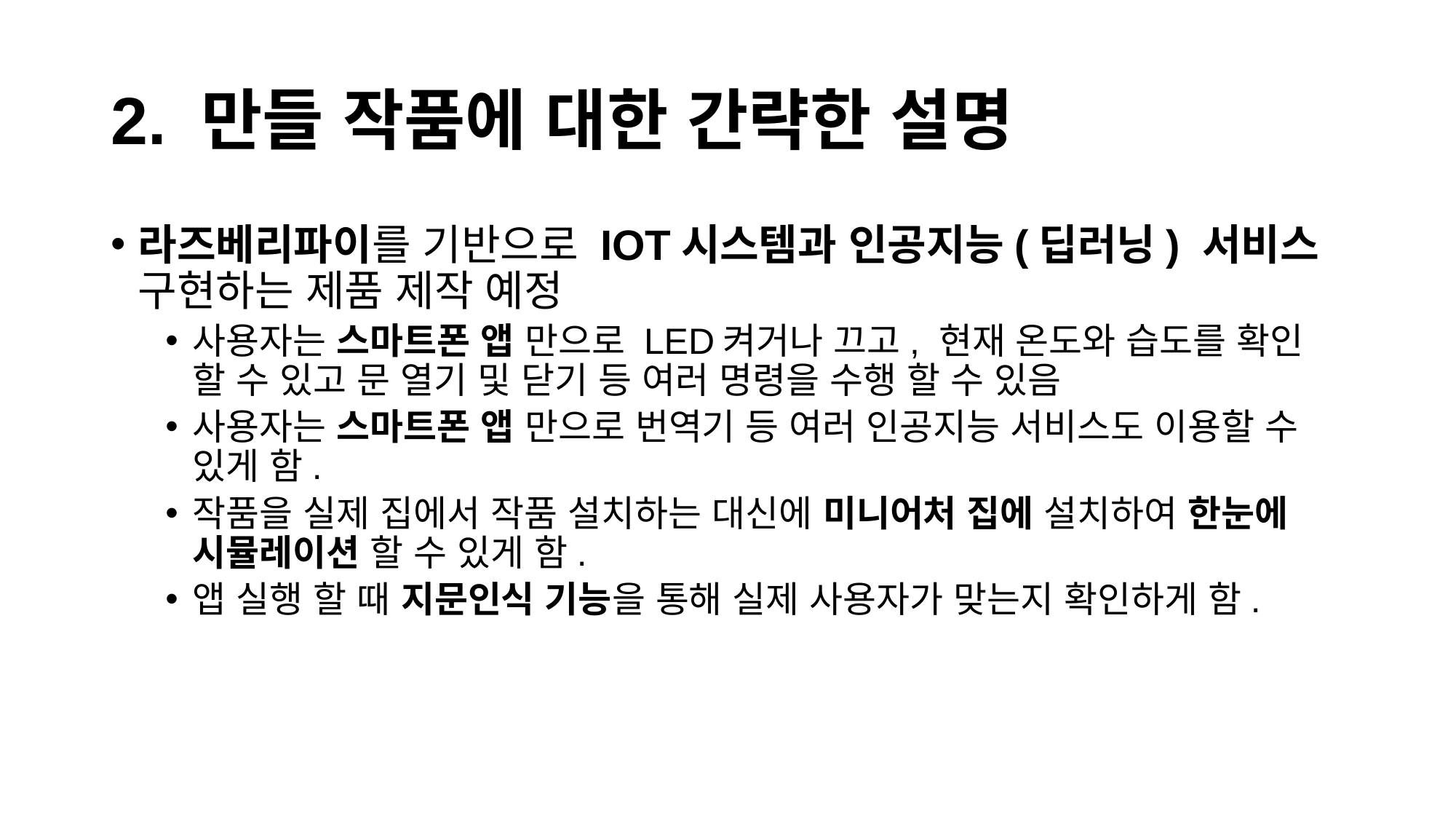

# 2. 만들 작품에 대한 간략한 설명
라즈베리파이를 기반으로 IOT시스템과 인공지능(딥러닝) 서비스 구현하는 제품 제작 예정
사용자는 스마트폰 앱 만으로 LED켜거나 끄고, 현재 온도와 습도를 확인 할 수 있고 문 열기 및 닫기 등 여러 명령을 수행 할 수 있음
사용자는 스마트폰 앱 만으로 번역기 등 여러 인공지능 서비스도 이용할 수 있게 함.
작품을 실제 집에서 작품 설치하는 대신에 미니어처 집에 설치하여 한눈에 시뮬레이션 할 수 있게 함.
앱 실행 할 때 지문인식 기능을 통해 실제 사용자가 맞는지 확인하게 함.